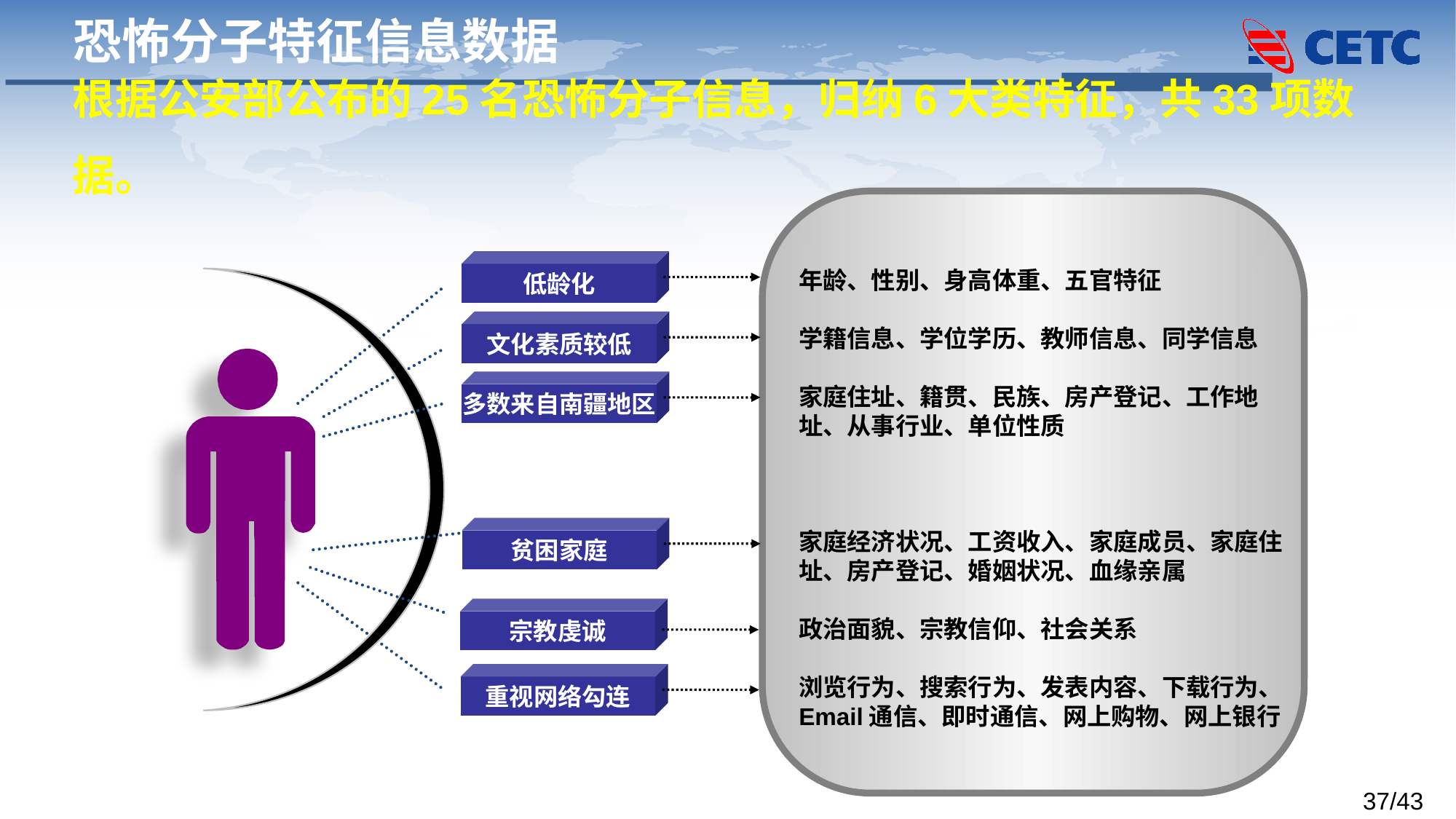

恐怖分子特征信息数据
根据公安部公布的25名恐怖分子信息，归纳6大类特征，共33项数据。

低龄化
年龄、性别、身高体重、五官特征

学籍信息、学位学历、教师信息、同学信息

家庭住址、籍贯、民族、房产登记、工作地址、从事行业、单位性质

家庭经济状况、工资收入、家庭成员、家庭住址、房产登记、婚姻状况、血缘亲属

政治面貌、宗教信仰、社会关系

浏览行为、搜索行为、发表内容、下载行为、Email通信、即时通信、网上购物、网上银行

文化素质较低

多数来自南疆地区

贫困家庭

宗教虔诚

重视网络勾连